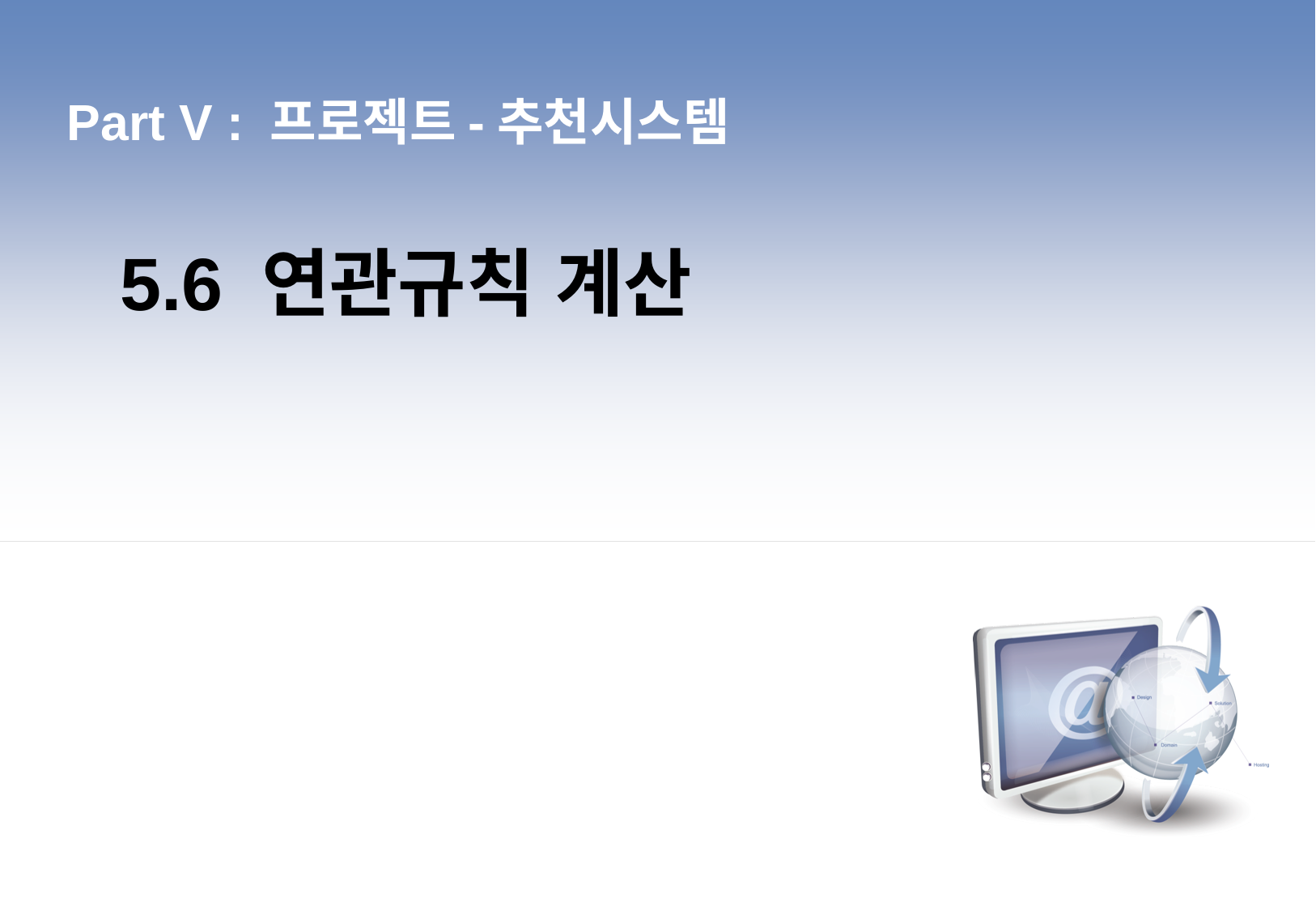

Part V : 프로젝트-추천시스템
5.6 연관규칙 계산